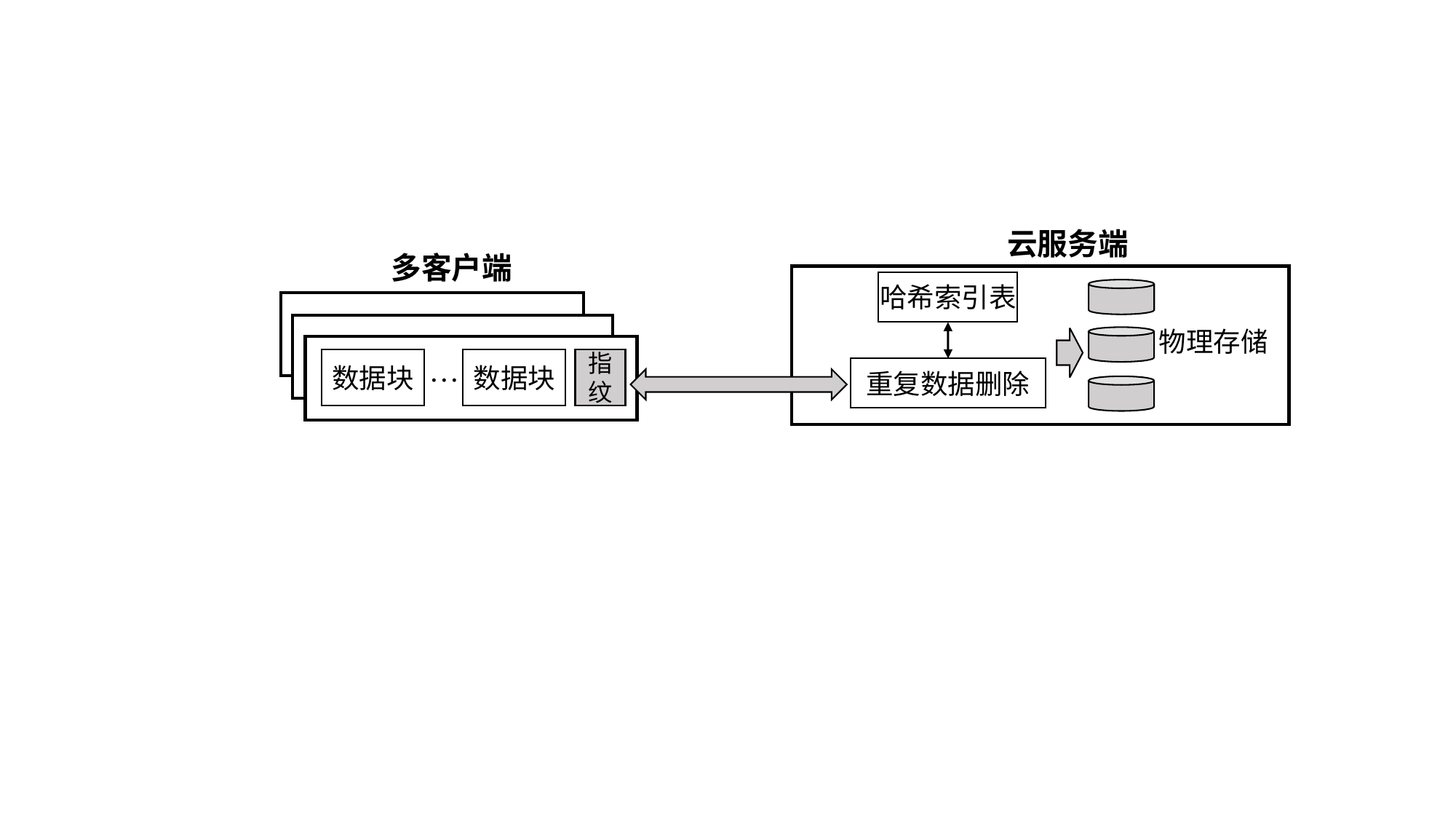

云服务端
多客户端

…
数据块
数据块
指纹

哈希索引表

物理存储

重复数据删除